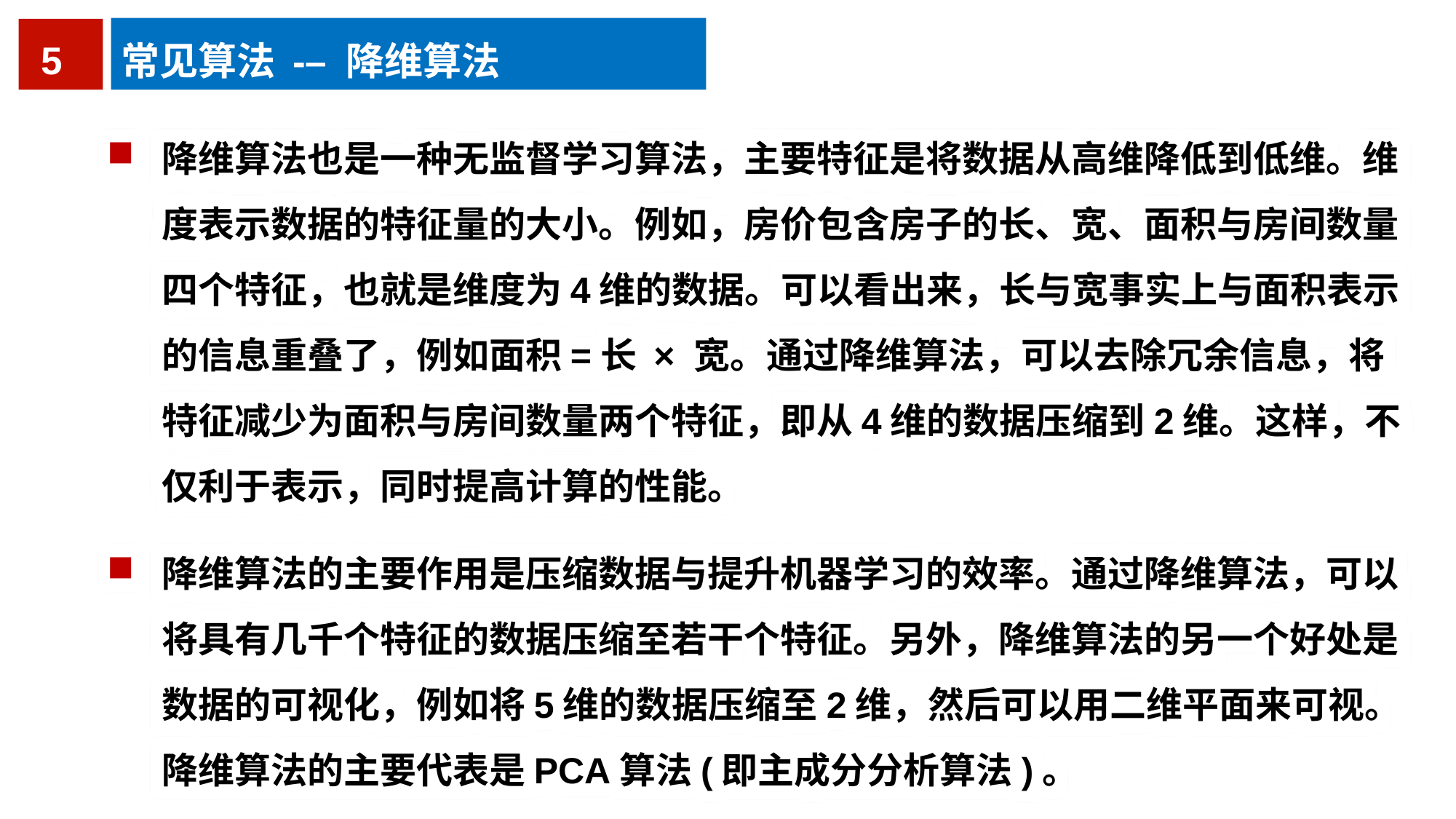

5
常见算法 -– 降维算法
降维算法也是一种无监督学习算法，主要特征是将数据从高维降低到低维。维度表示数据的特征量的大小。例如，房价包含房子的长、宽、面积与房间数量四个特征，也就是维度为4维的数据。可以看出来，长与宽事实上与面积表示的信息重叠了，例如面积=长 × 宽。通过降维算法，可以去除冗余信息，将特征减少为面积与房间数量两个特征，即从4维的数据压缩到2维。这样，不仅利于表示，同时提高计算的性能。
降维算法的主要作用是压缩数据与提升机器学习的效率。通过降维算法，可以将具有几千个特征的数据压缩至若干个特征。另外，降维算法的另一个好处是数据的可视化，例如将5维的数据压缩至2维，然后可以用二维平面来可视。降维算法的主要代表是PCA算法(即主成分分析算法)。